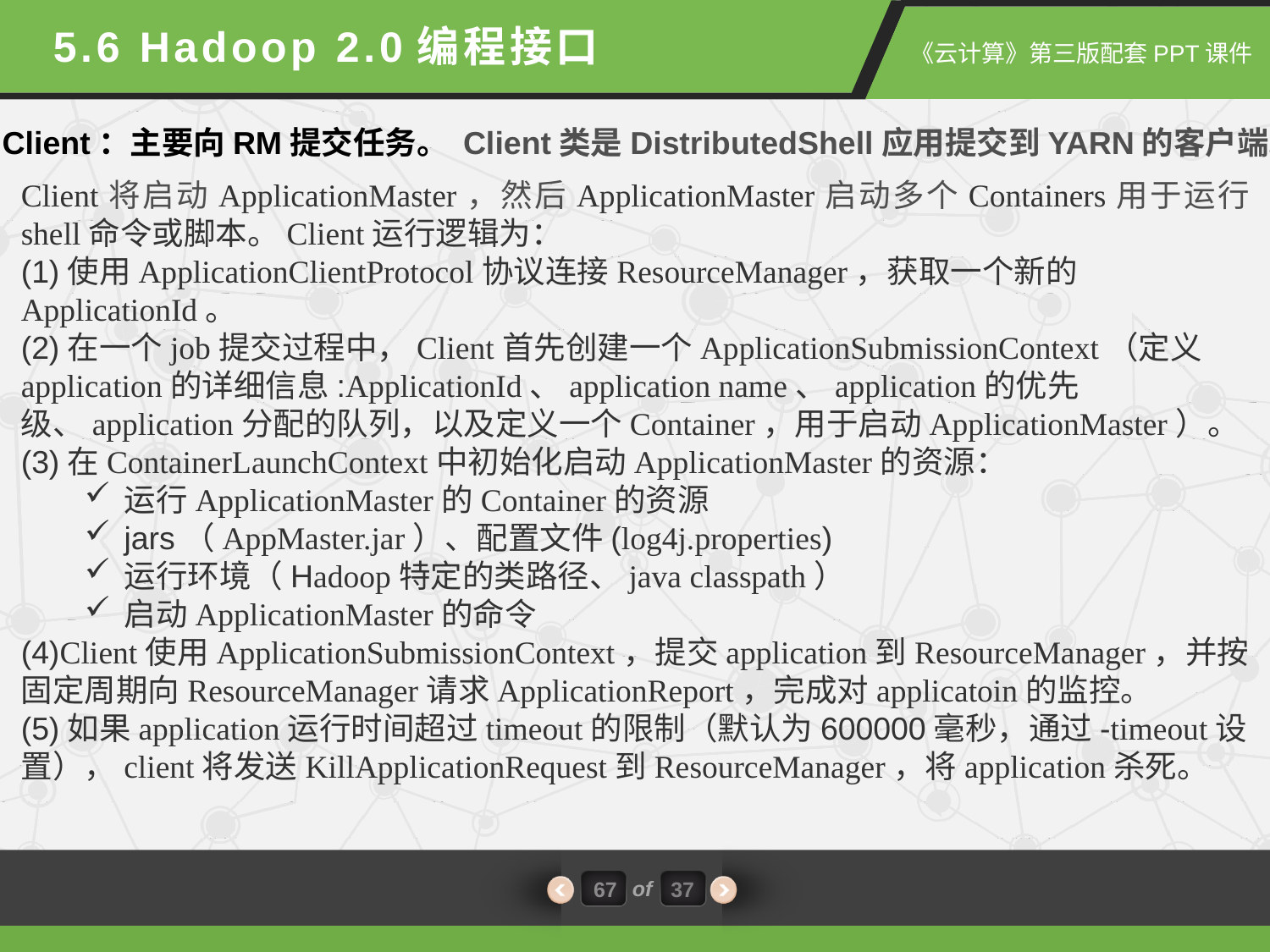

5.6 Hadoop 2.0编程接口
Client：主要向RM提交任务。 Client类是DistributedShell应用提交到YARN的客户端。
Client将启动ApplicationMaster，然后ApplicationMaster启动多个Containers用于运行shell命令或脚本。Client运行逻辑为：
(1)使用ApplicationClientProtocol协议连接ResourceManager，获取一个新的ApplicationId。
(2)在一个job提交过程中，Client首先创建一个ApplicationSubmissionContext（定义application的详细信息:ApplicationId、application name、application的优先级、application分配的队列，以及定义一个Container，用于启动ApplicationMaster）。
(3)在ContainerLaunchContext中初始化启动ApplicationMaster的资源：
运行ApplicationMaster的Container的资源
jars（AppMaster.jar）、配置文件(log4j.properties)
运行环境（Hadoop特定的类路径、java classpath）
启动ApplicationMaster的命令
(4)Client使用ApplicationSubmissionContext，提交application到ResourceManager，并按固定周期向ResourceManager请求ApplicationReport，完成对applicatoin的监控。
(5)如果application运行时间超过timeout的限制（默认为600000毫秒，通过-timeout设置），client将发送KillApplicationRequest到ResourceManager，将application杀死。
67